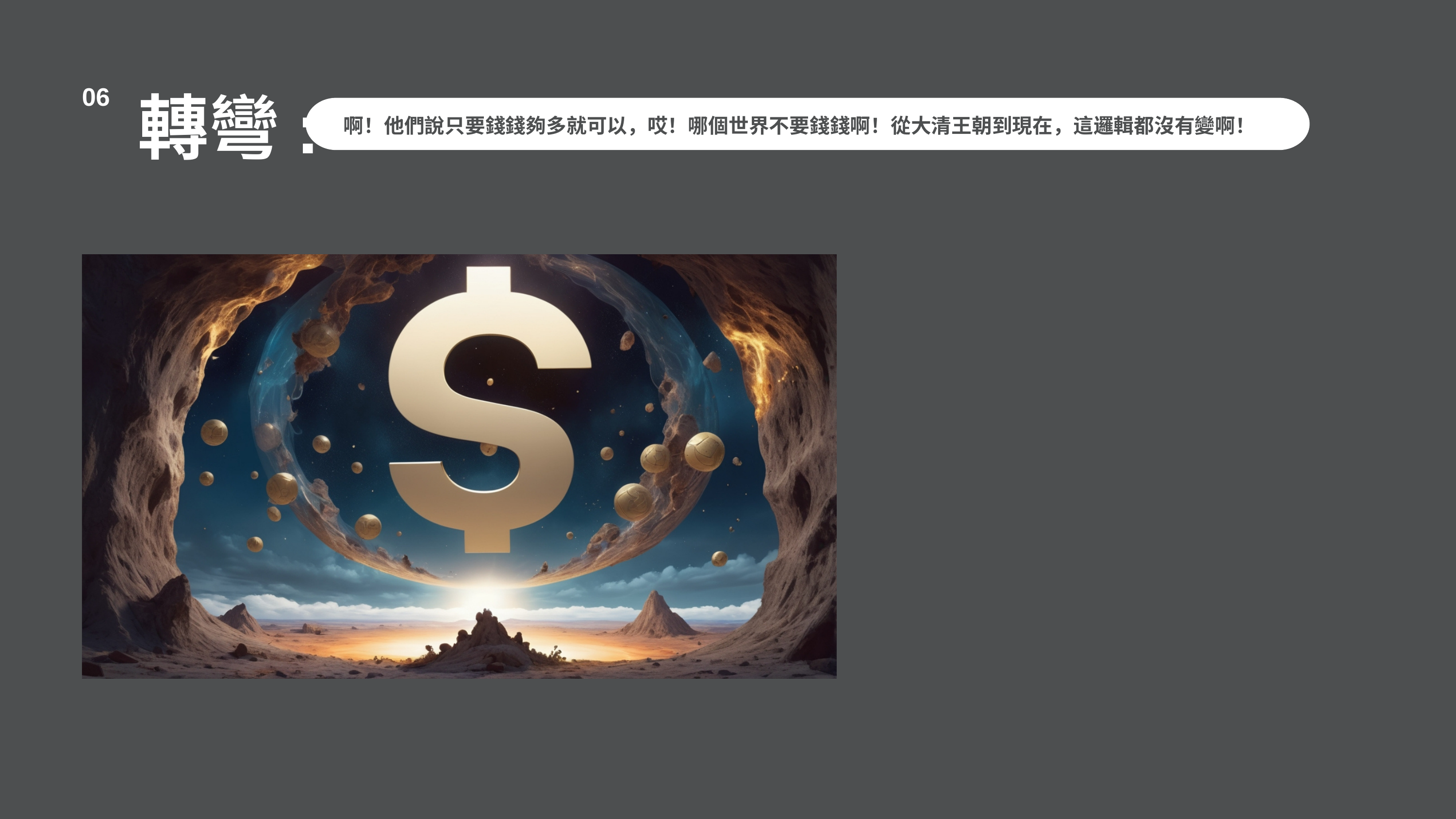

轉彎:
06

 啊！他們說只要錢錢夠多就可以，哎！哪個世界不要錢錢啊！從大清王朝到現在，這邏輯都沒有變啊！